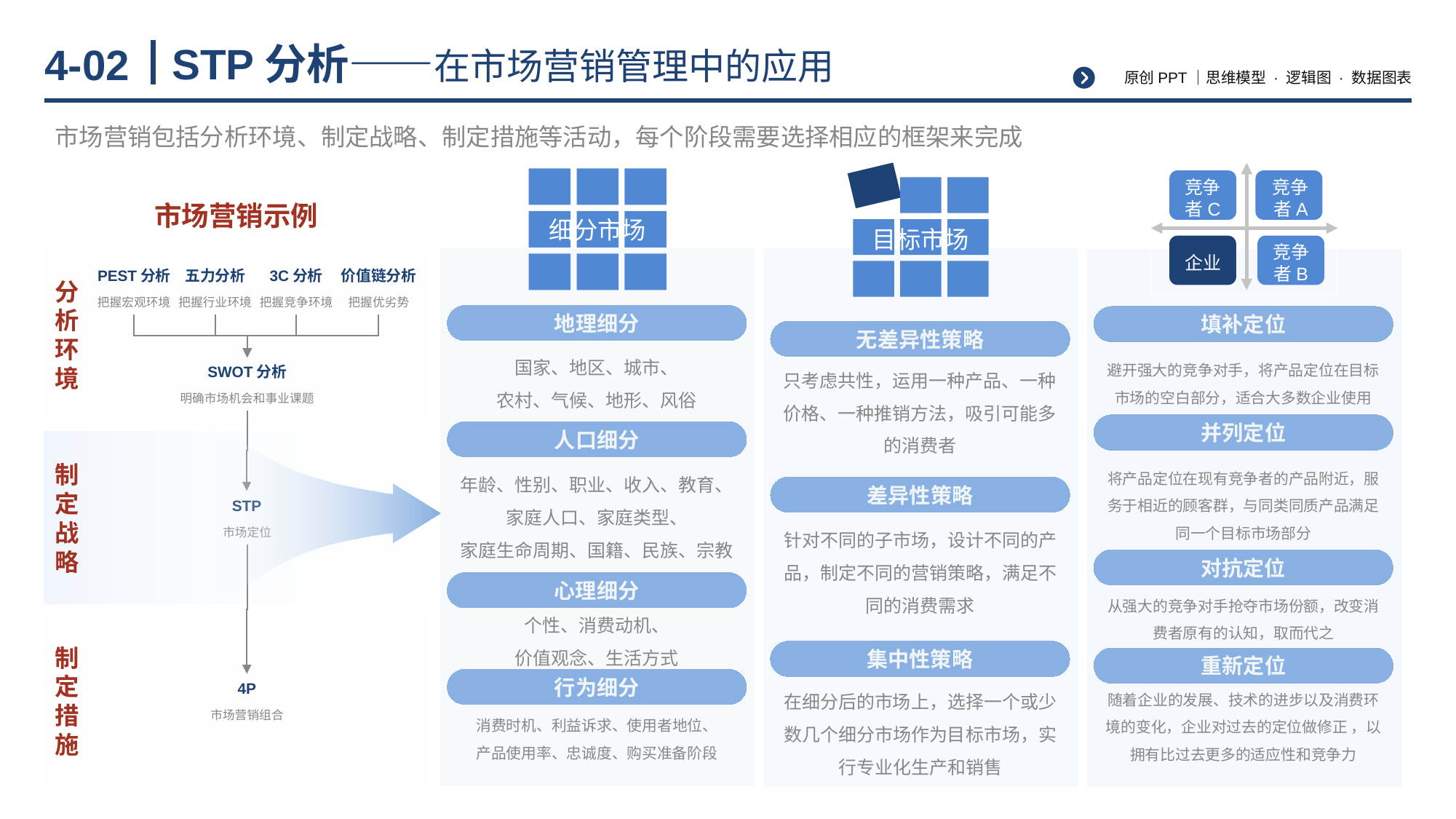

# STP分析——在市场营销管理中的应用
4-02
市场营销包括分析环境、制定战略、制定措施等活动，每个阶段需要选择相应的框架来完成

竞争者C
竞争者A

竞争者B

企业

目标市场

细分市场
市场营销示例

PEST分析
五力分析
3C分析
价值链分析
分析环境
把握宏观环境
把握行业环境
把握竞争环境
把握优劣势
地理细分
填补定位
无差异性策略
国家、地区、城市、
农村、气候、地形、风俗
避开强大的竞争对手，将产品定位在目标市场的空白部分，适合大多数企业使用
SWOT分析
只考虑共性，运用一种产品、一种价格、一种推销方法，吸引可能多的消费者
明确市场机会和事业课题

并列定位
人口细分

制定战略
将产品定位在现有竞争者的产品附近，服务于相近的顾客群，与同类同质产品满足同一个目标市场部分
年龄、性别、职业、收入、教育、
家庭人口、家庭类型、
家庭生命周期、国籍、民族、宗教
差异性策略
STP
针对不同的子市场，设计不同的产品，制定不同的营销策略，满足不同的消费需求
市场定位
对抗定位
心理细分
从强大的竞争对手抢夺市场份额，改变消费者原有的认知，取而代之
个性、消费动机、
价值观念、生活方式

制定措施
集中性策略
重新定位
行为细分
4P
在细分后的市场上，选择一个或少数几个细分市场作为目标市场，实行专业化生产和销售
随着企业的发展、技术的进步以及消费环境的变化，企业对过去的定位做修正 ，以拥有比过去更多的适应性和竞争力
市场营销组合
消费时机、利益诉求、使用者地位、
产品使用率、忠诚度、购买准备阶段